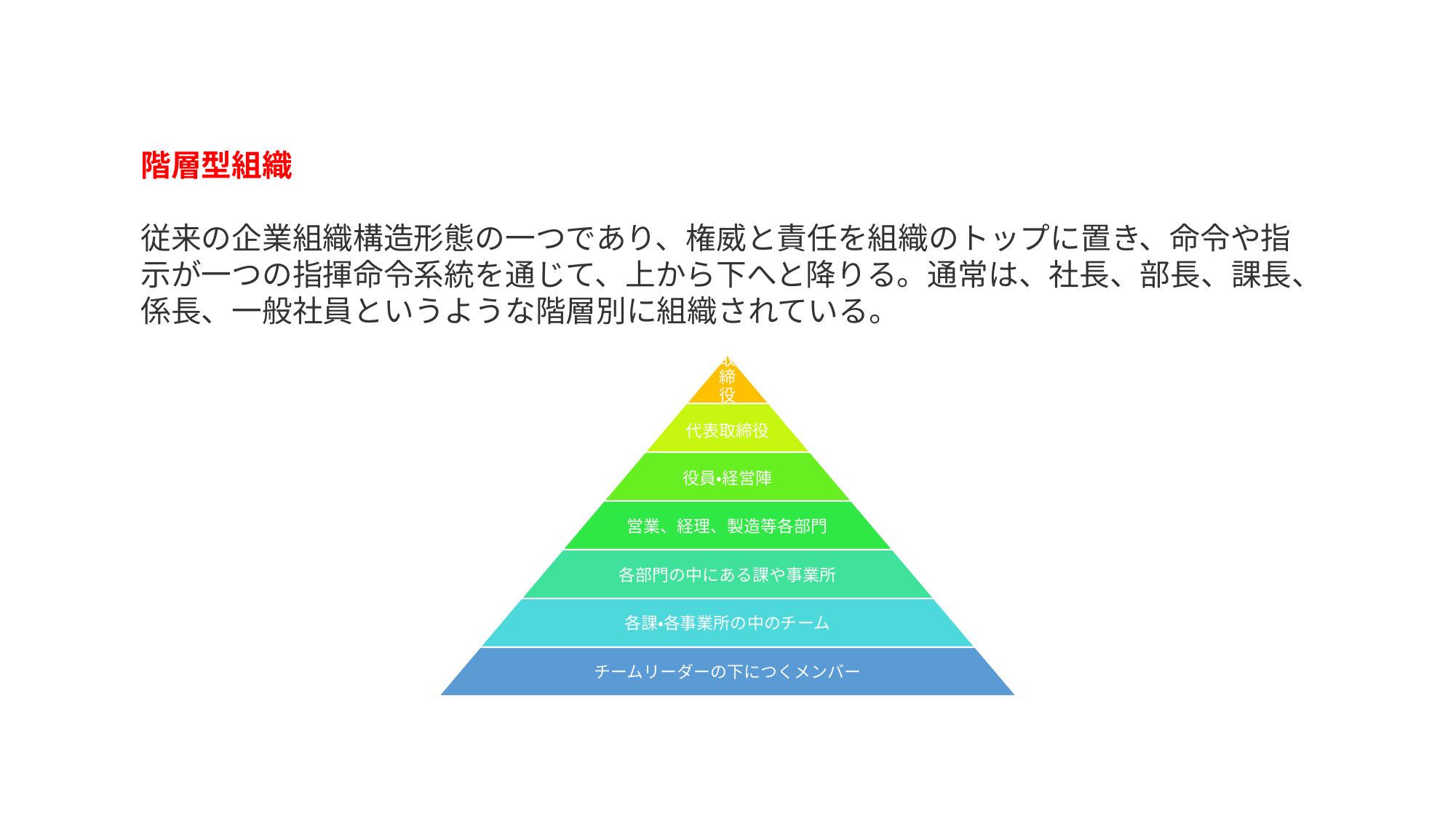

階層型組織

従来の企業組織構造形態の一つであり、権威と責任を組織のトップに置き、命令や指示が一つの指揮命令系統を通じて、上から下へと降りる。通常は、社長、部長、課長、係長、一般社員というような階層別に組織されている。
取締役会
代表取締役
役員・経営陣
営業、経理、製造等各部門
各部門の中にある課や事業所
各課・各事業所の中のチーム
チームリーダーの下につくメンバー